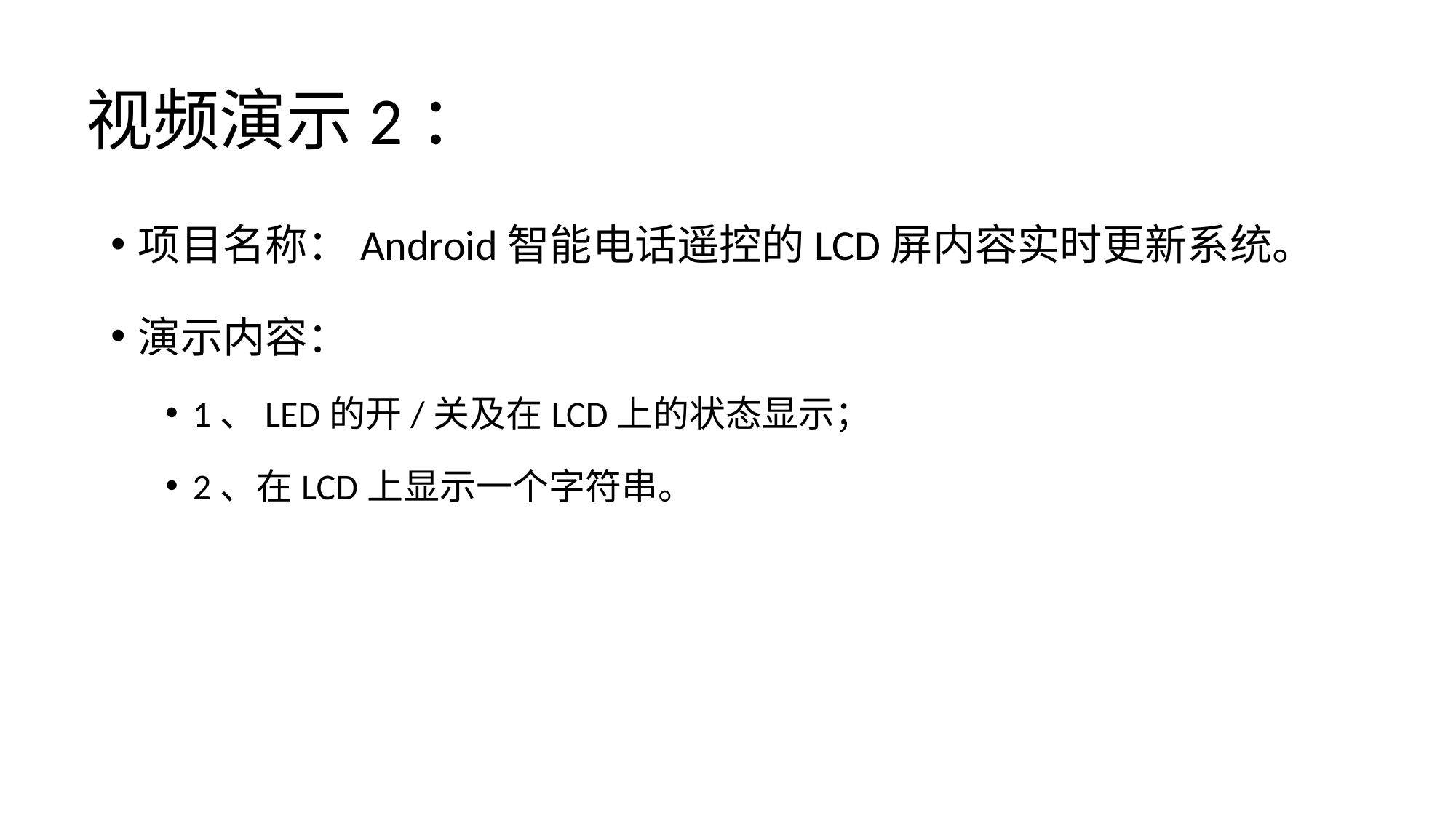

# 视频演示2：
项目名称：Android智能电话遥控的LCD屏内容实时更新系统。
演示内容：
1、LED的开/关及在LCD上的状态显示；
2、在LCD上显示一个字符串。